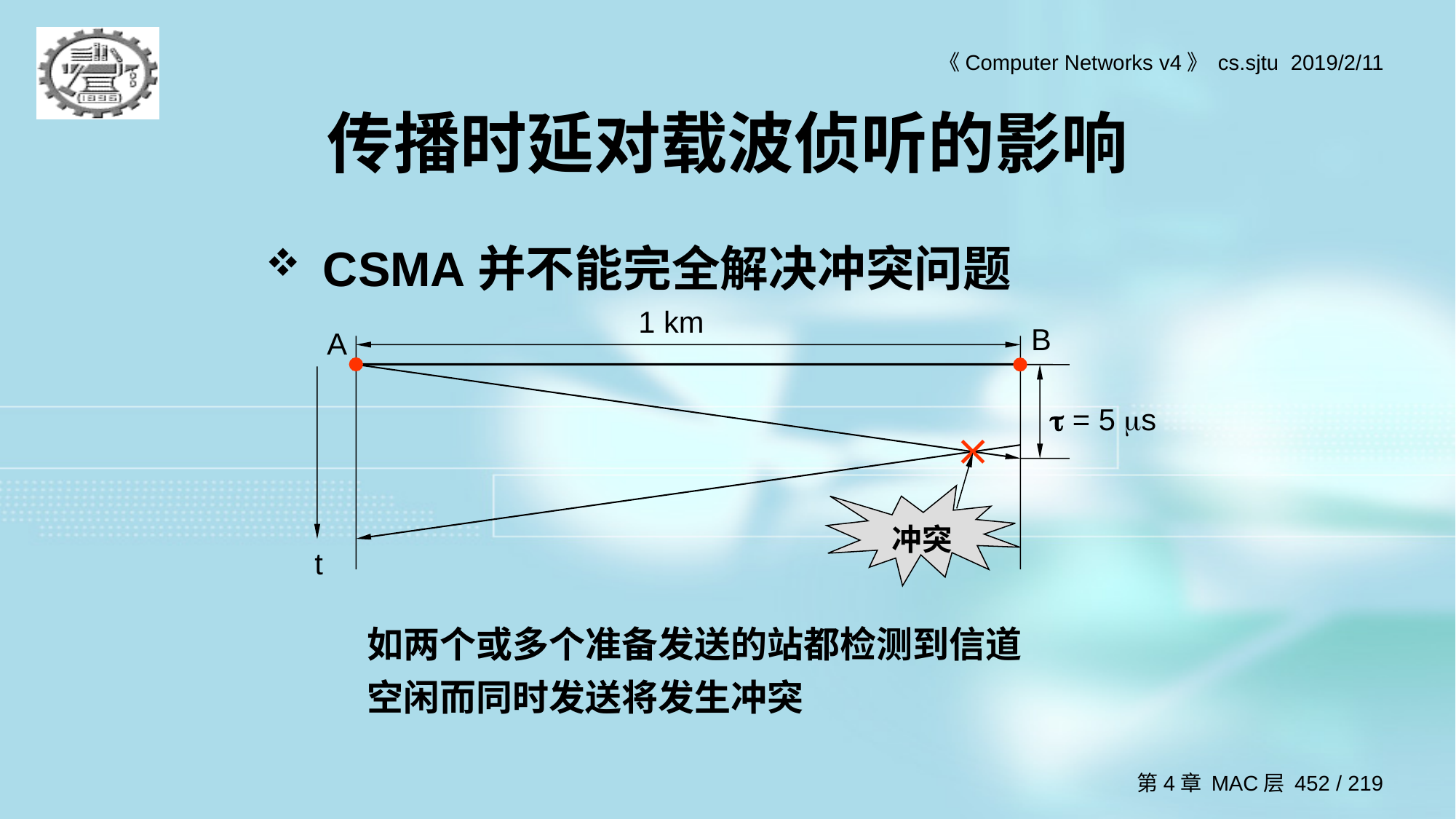

# 传播时延对载波侦听的影响
CSMA并不能完全解决冲突问题
1 km
B
A

τ = 5 μs

冲突
t
如两个或多个准备发送的站都检测到信道空闲而同时发送将发生冲突